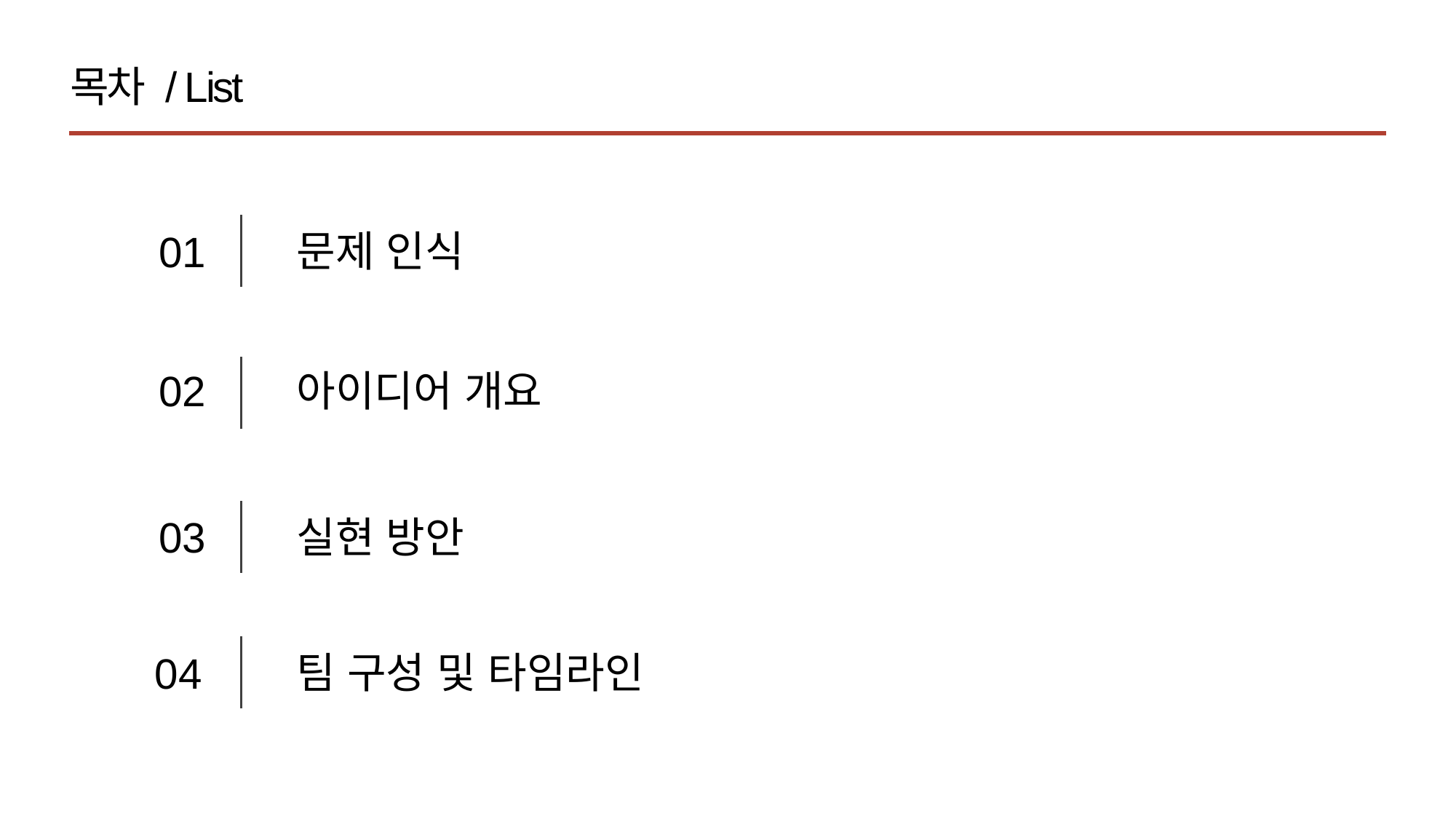

목차 / List
문제 인식
01
02
아이디어 개요
03
실현 방안
팀 구성 및 타임라인
04